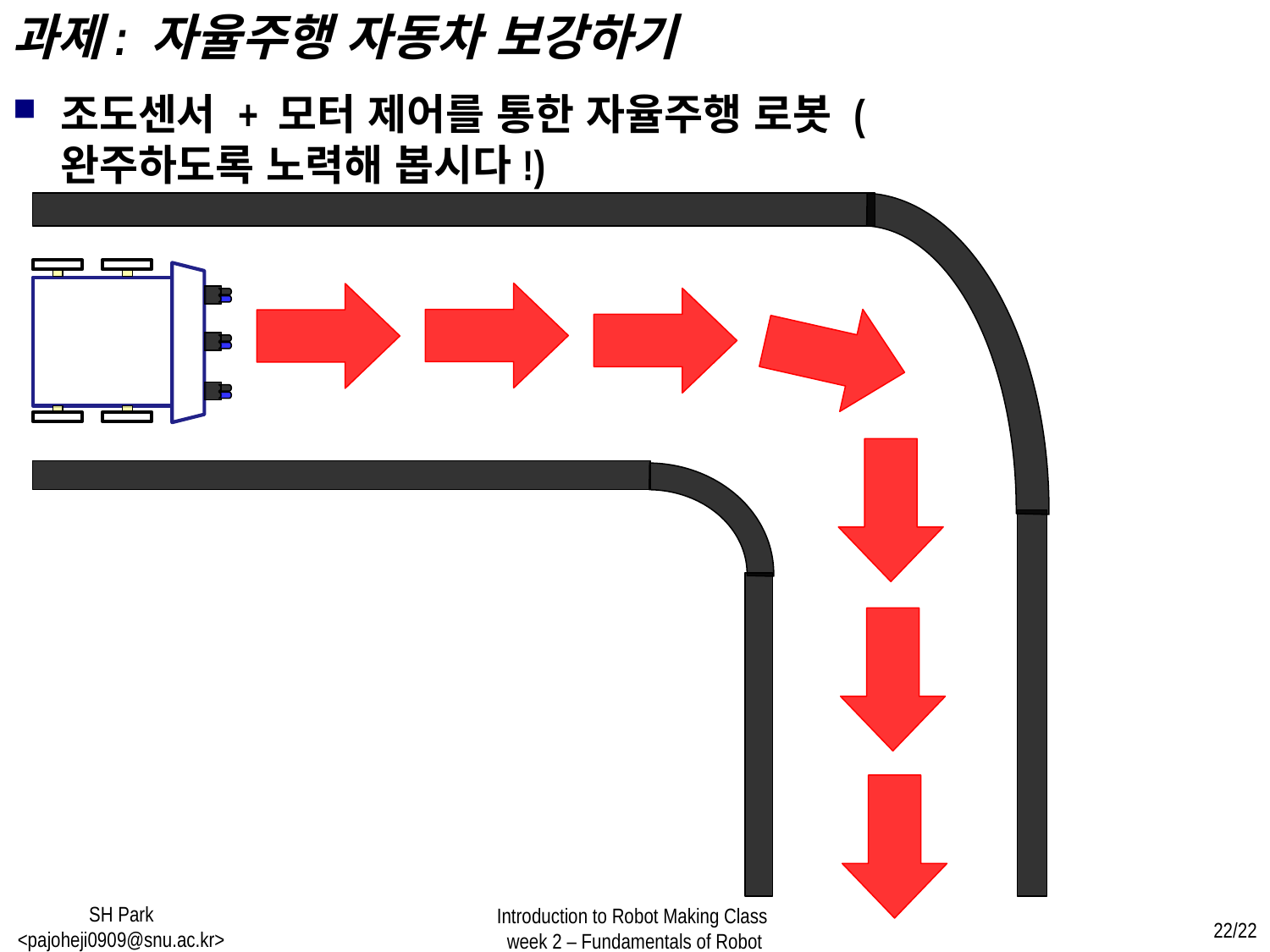

과제: 자율주행 자동차 보강하기

조도센서 + 모터 제어를 통한 자율주행 로봇 (완주하도록 노력해 봅시다!)

SH Park <pajoheji0909@snu.ac.kr>
Introduction to Robot Making Class
week 2 – Fundamentals of Robot
22/22